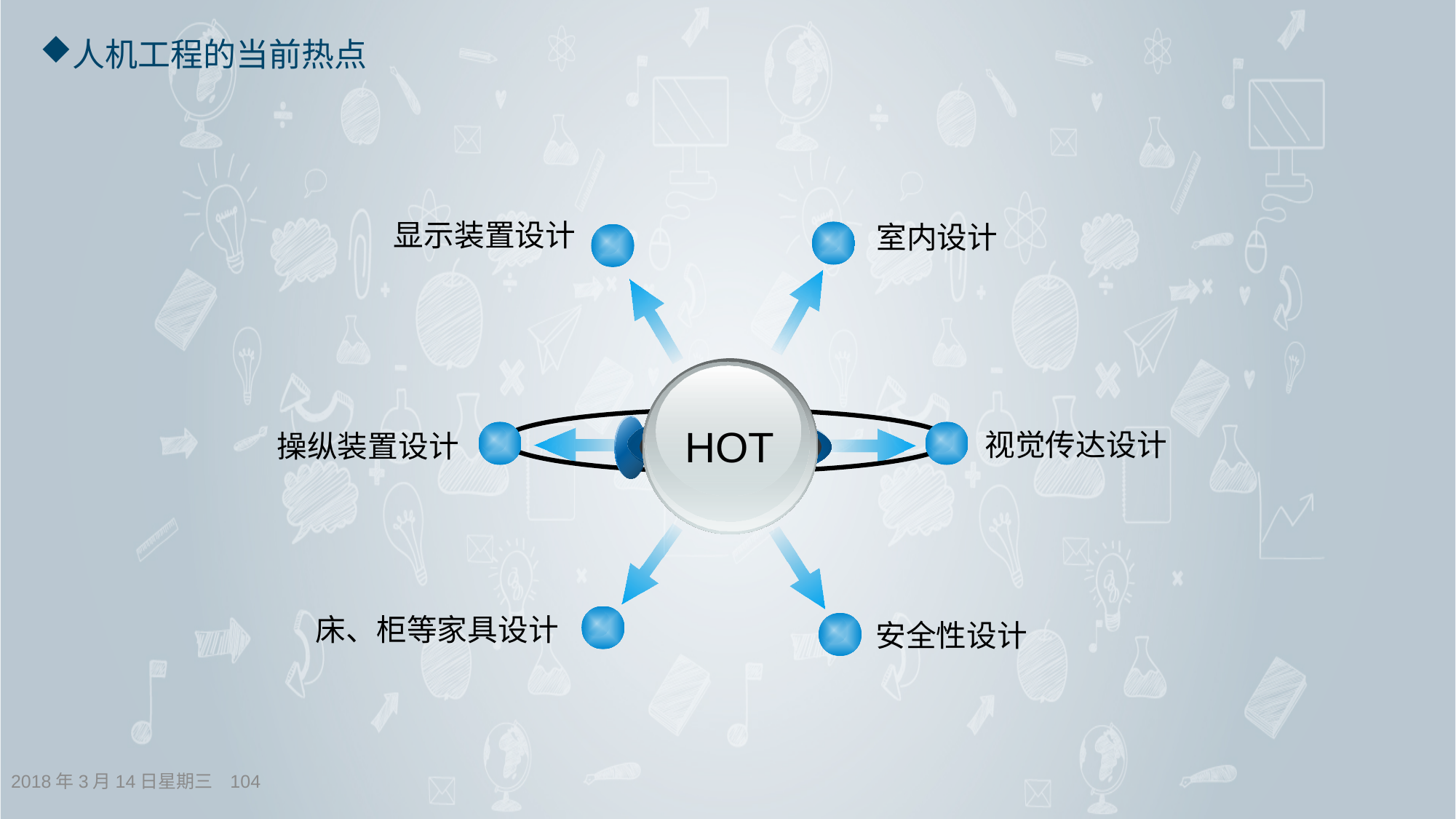

# 人机工程的当前热点
显示装置设计

室内设计

HOT

视觉传达设计
操纵装置设计

床、柜等家具设计

安全性设计

2018年3月14日星期三
104